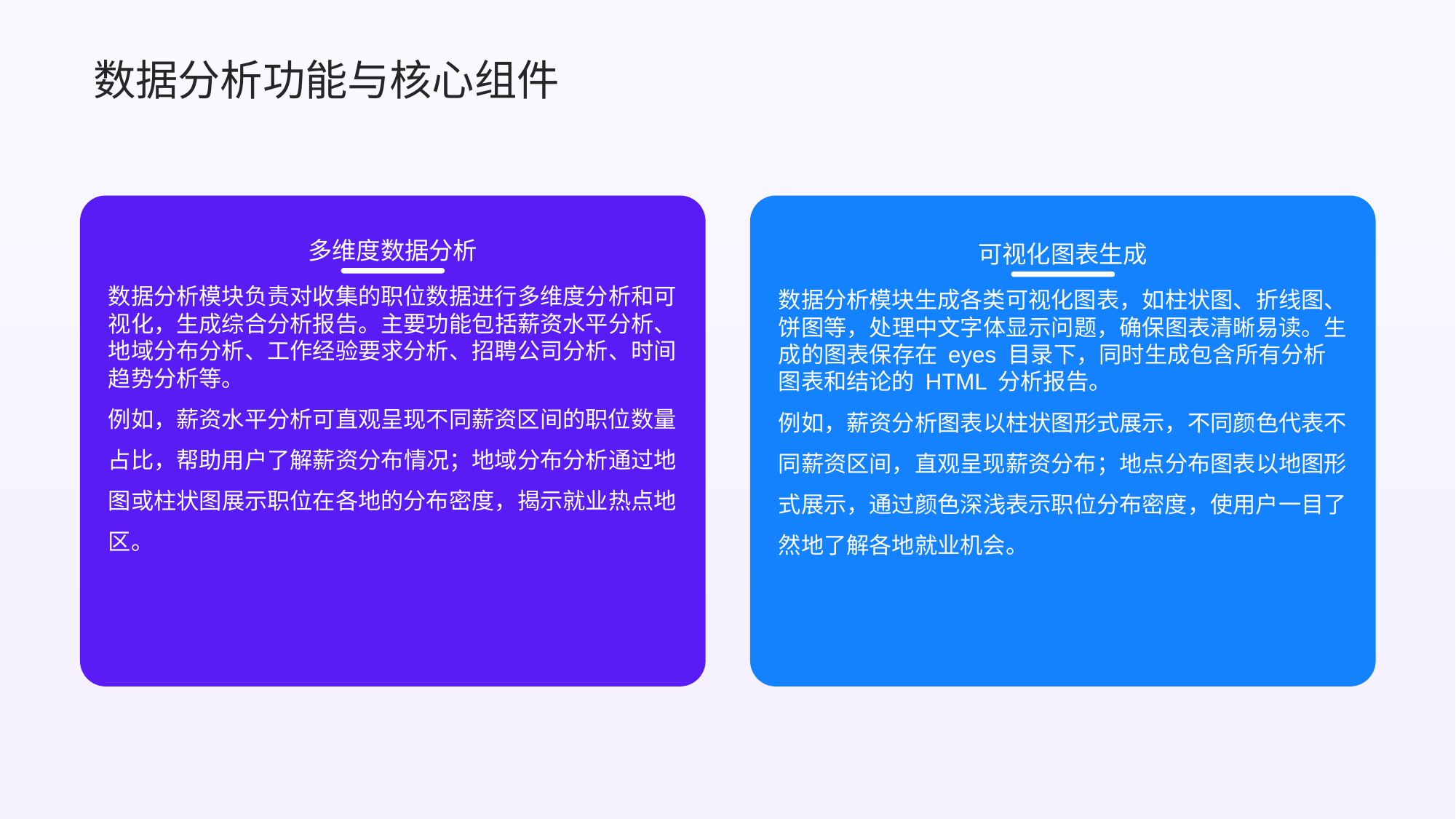

数据分析功能与核心组件

多维度数据分析
可视化图表生成

数据分析模块负责对收集的职位数据进行多维度分析和可视化，生成综合分析报告。主要功能包括薪资水平分析、地域分布分析、工作经验要求分析、招聘公司分析、时间趋势分析等。
例如，薪资水平分析可直观呈现不同薪资区间的职位数量占比，帮助用户了解薪资分布情况；地域分布分析通过地图或柱状图展示职位在各地的分布密度，揭示就业热点地区。
数据分析模块生成各类可视化图表，如柱状图、折线图、饼图等，处理中文字体显示问题，确保图表清晰易读。生成的图表保存在 eyes 目录下，同时生成包含所有分析图表和结论的 HTML 分析报告。
例如，薪资分析图表以柱状图形式展示，不同颜色代表不同薪资区间，直观呈现薪资分布；地点分布图表以地图形式展示，通过颜色深浅表示职位分布密度，使用户一目了然地了解各地就业机会。